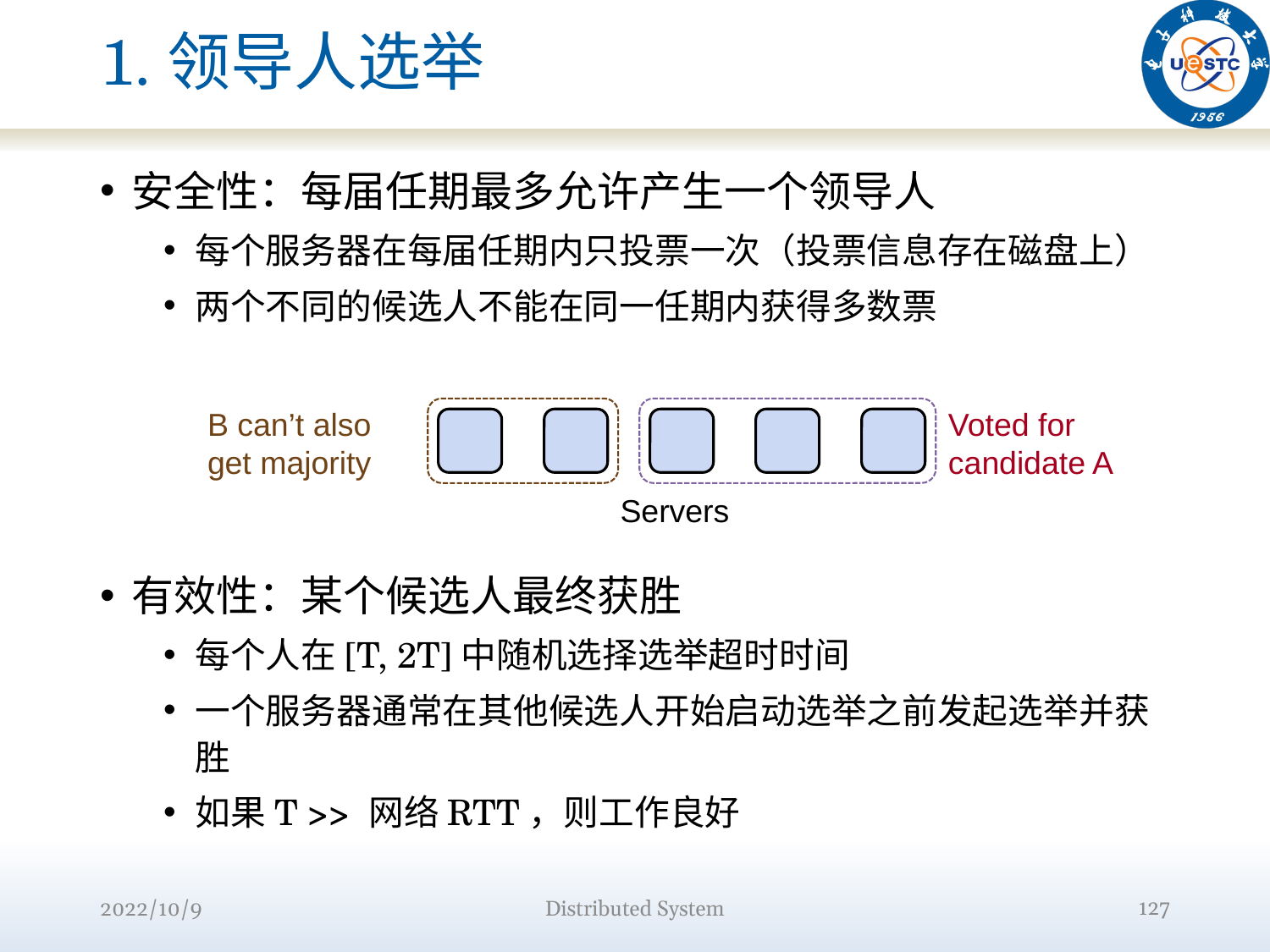

# 1.领导人选举
安全性：每届任期最多允许产生一个领导人
每个服务器在每届任期内只投票一次（投票信息存在磁盘上）
两个不同的候选人不能在同一任期内获得多数票

有效性：某个候选人最终获胜
每个人在[T, 2T]中随机选择选举超时时间
一个服务器通常在其他候选人开始启动选举之前发起选举并获胜
如果T >> 网络RTT，则工作良好

B can’t also get majority
Voted for candidate A

Servers
2022/10/9
Distributed System
127